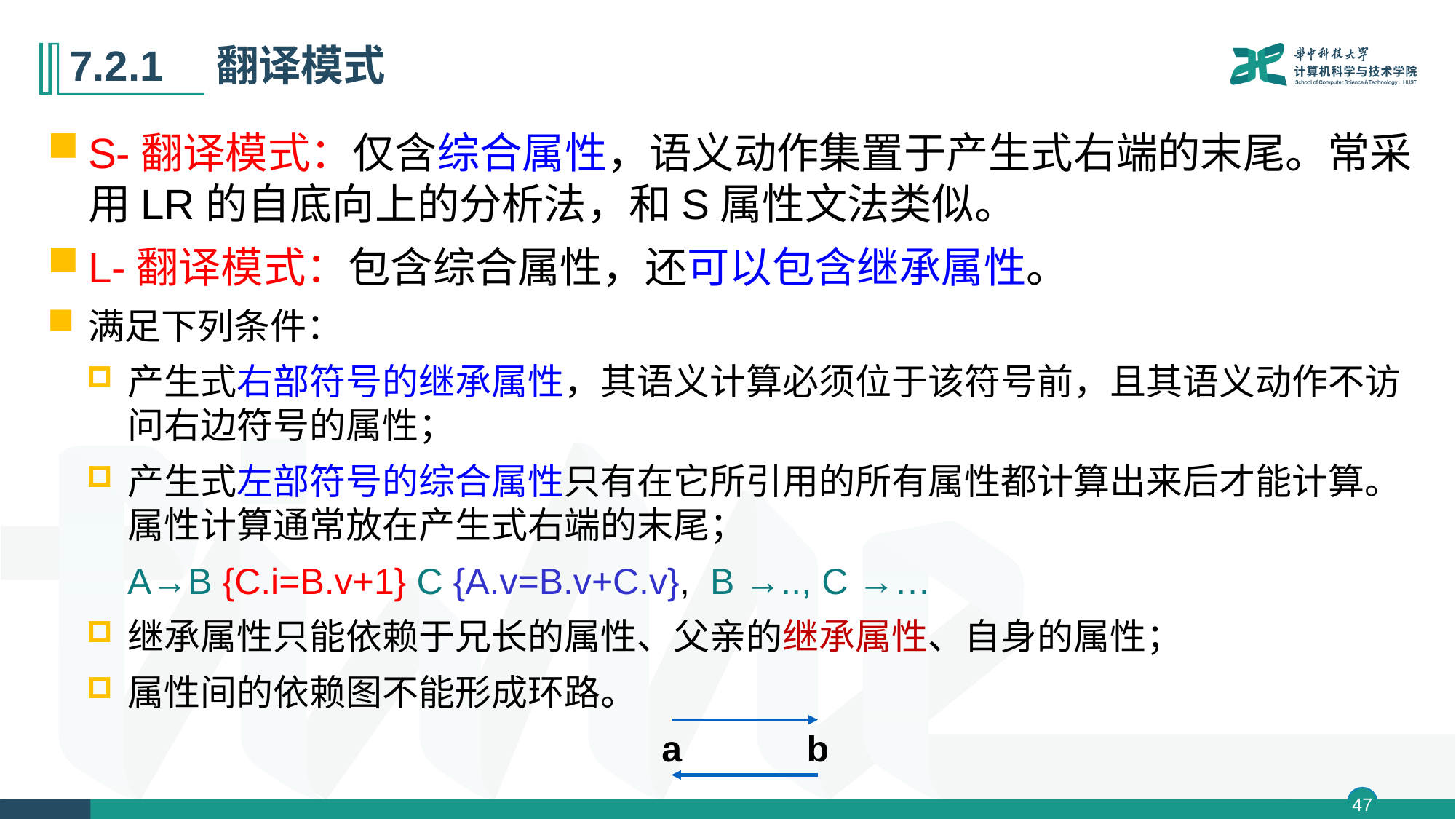

# 7.2.1　翻译模式
S-翻译模式：仅含综合属性，语义动作集置于产生式右端的末尾。常采用LR的自底向上的分析法，和S属性文法类似。
L-翻译模式：包含综合属性，还可以包含继承属性。
满足下列条件：
产生式右部符号的继承属性，其语义计算必须位于该符号前，且其语义动作不访问右边符号的属性；
产生式左部符号的综合属性只有在它所引用的所有属性都计算出来后才能计算。属性计算通常放在产生式右端的末尾；
    A→B {C.i=B.v+1} C {A.v=B.v+C.v},  B →.., C →…
继承属性只能依赖于兄长的属性、父亲的继承属性、自身的属性；
属性间的依赖图不能形成环路。
a
b